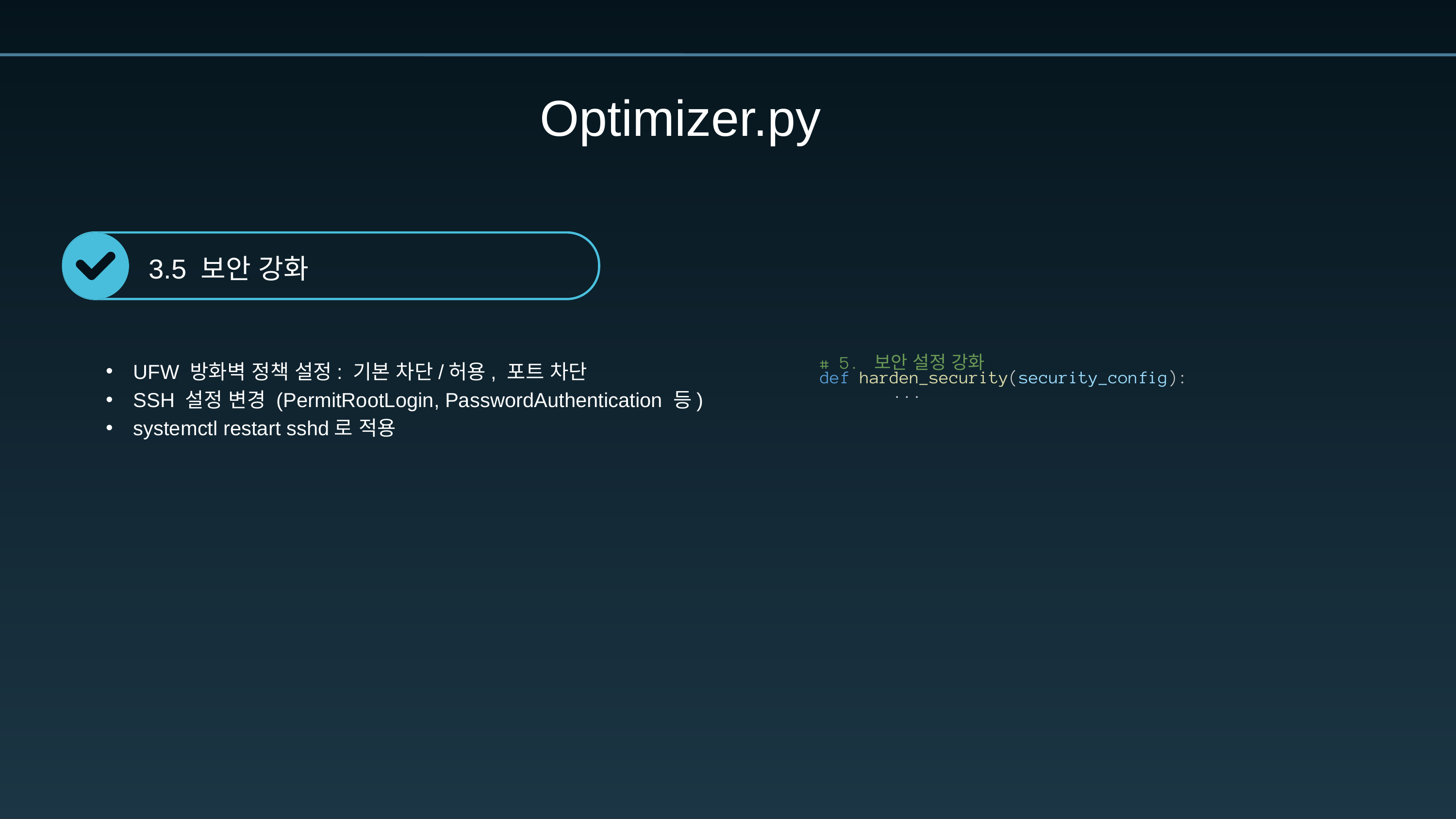

Optimizer.py

3.5 보안 강화
UFW 방화벽 정책 설정: 기본 차단/허용, 포트 차단
SSH 설정 변경 (PermitRootLogin, PasswordAuthentication 등)
systemctl restart sshd로 적용
# 5. 보안 설정 강화
def harden_security(security_config):
	...